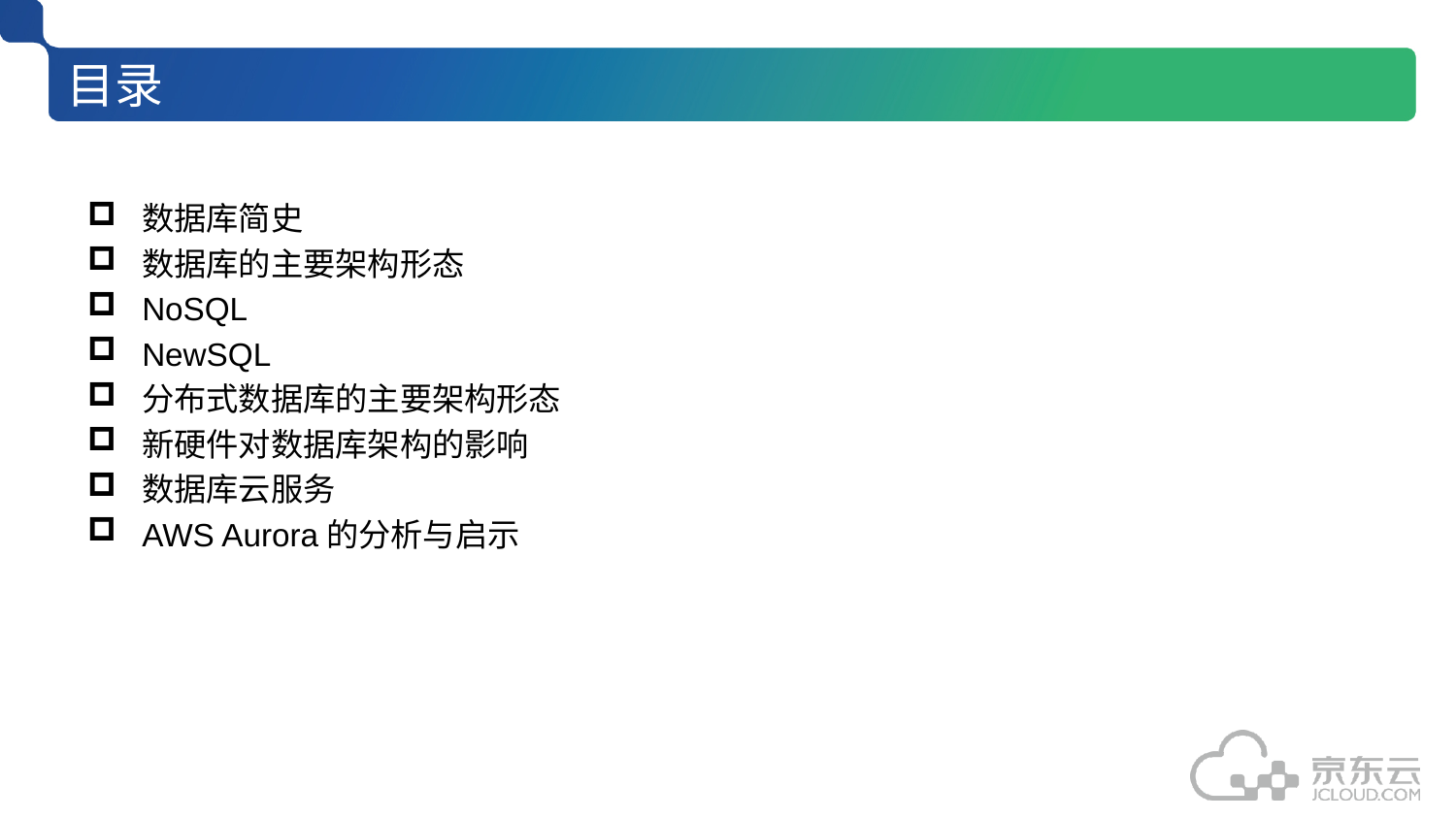

# 目录
数据库简史
数据库的主要架构形态
NoSQL
NewSQL
分布式数据库的主要架构形态
新硬件对数据库架构的影响
数据库云服务
AWS Aurora的分析与启示